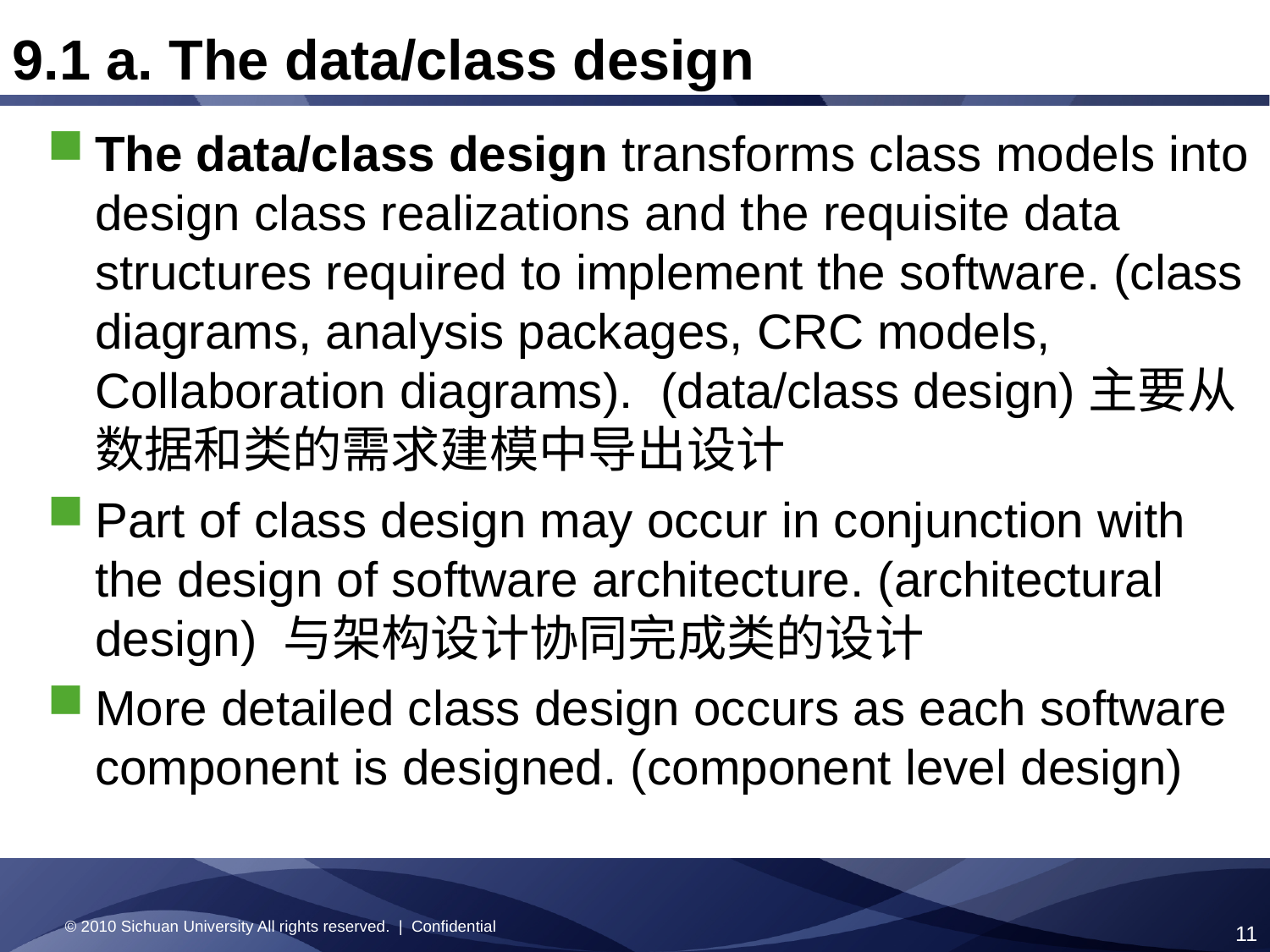

9.1 a. The data/class design
The data/class design transforms class models into design class realizations and the requisite data structures required to implement the software. (class diagrams, analysis packages, CRC models, Collaboration diagrams).  (data/class design)主要从数据和类的需求建模中导出设计
Part of class design may occur in conjunction with the design of software architecture. (architectural design) 与架构设计协同完成类的设计
More detailed class design occurs as each software component is designed. (component level design)
© 2010 Sichuan University All rights reserved.  |  Confidential
11